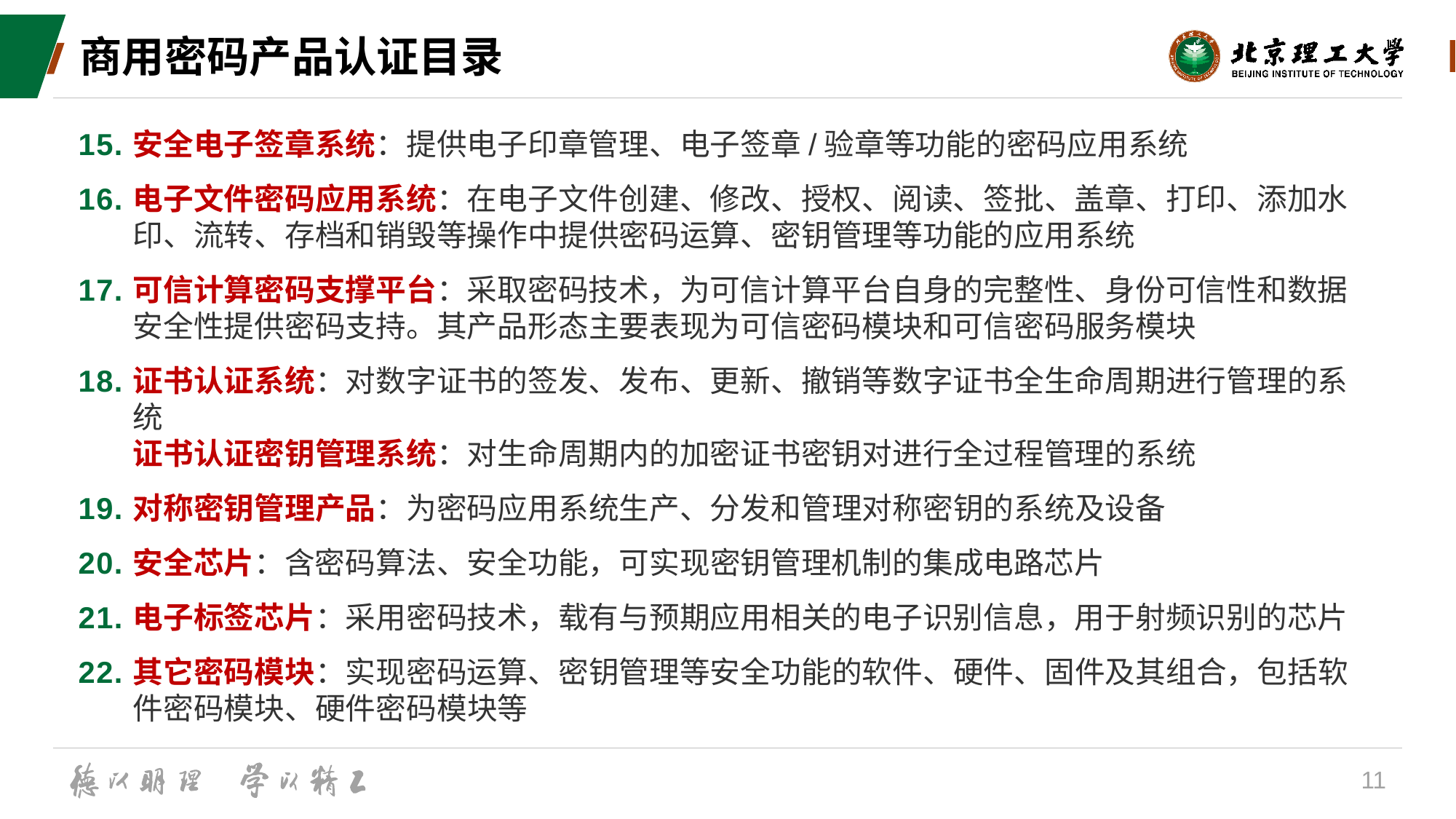

# 商用密码产品认证目录
安全电子签章系统：提供电子印章管理、电子签章/验章等功能的密码应用系统
电子文件密码应用系统：在电子文件创建、修改、授权、阅读、签批、盖章、打印、添加水印、流转、存档和销毁等操作中提供密码运算、密钥管理等功能的应用系统
可信计算密码支撑平台：采取密码技术，为可信计算平台自身的完整性、身份可信性和数据安全性提供密码支持。其产品形态主要表现为可信密码模块和可信密码服务模块
证书认证系统：对数字证书的签发、发布、更新、撤销等数字证书全生命周期进行管理的系统
证书认证密钥管理系统：对生命周期内的加密证书密钥对进行全过程管理的系统
对称密钥管理产品：为密码应用系统生产、分发和管理对称密钥的系统及设备
安全芯片：含密码算法、安全功能，可实现密钥管理机制的集成电路芯片
电子标签芯片：采用密码技术，载有与预期应用相关的电子识别信息，用于射频识别的芯片
其它密码模块：实现密码运算、密钥管理等安全功能的软件、硬件、固件及其组合，包括软件密码模块、硬件密码模块等